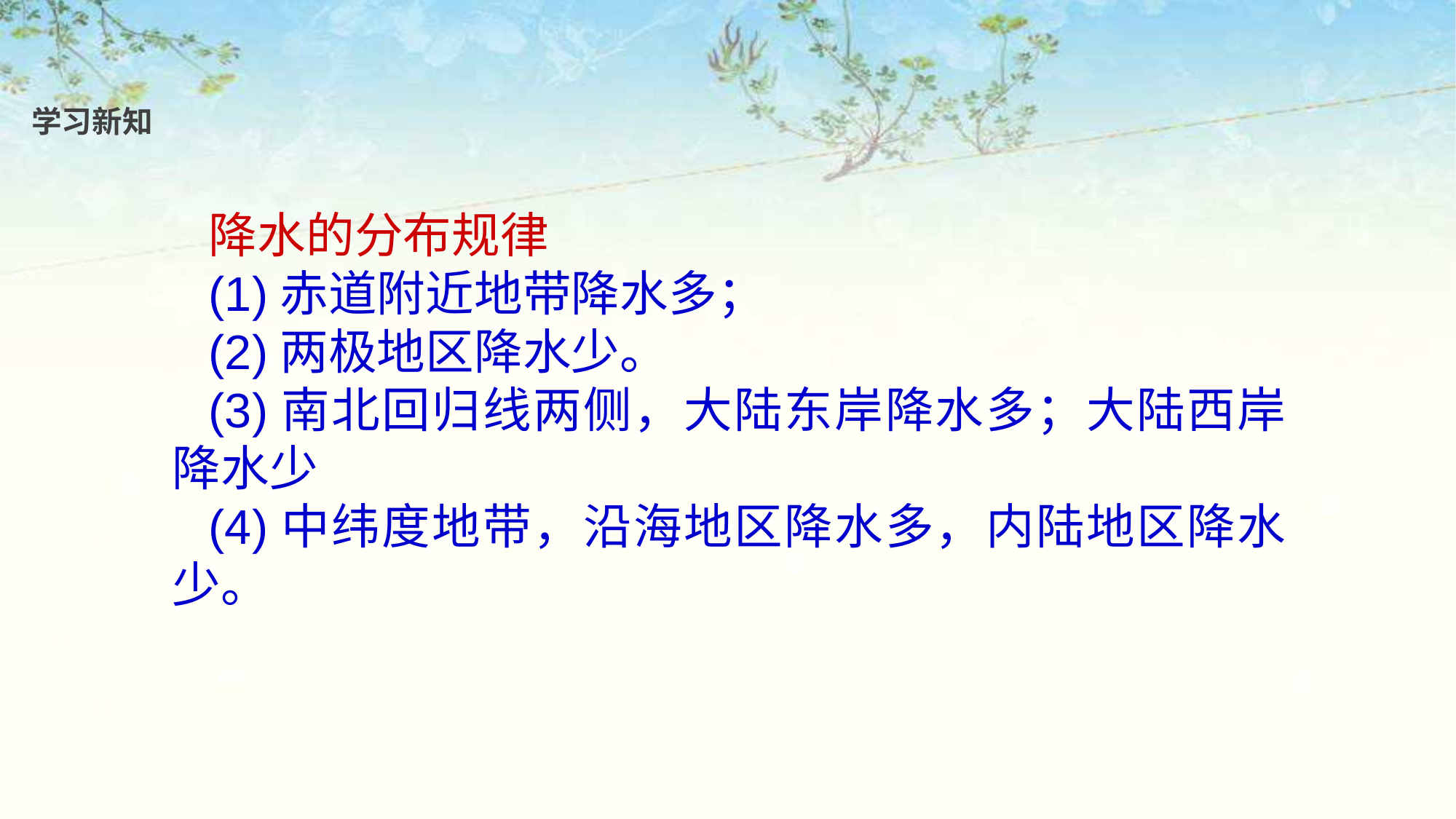

学习新知
降水的分布规律
(1)赤道附近地带降水多；
(2)两极地区降水少。
(3)南北回归线两侧，大陆东岸降水多；大陆西岸降水少
(4)中纬度地带，沿海地区降水多，内陆地区降水少。